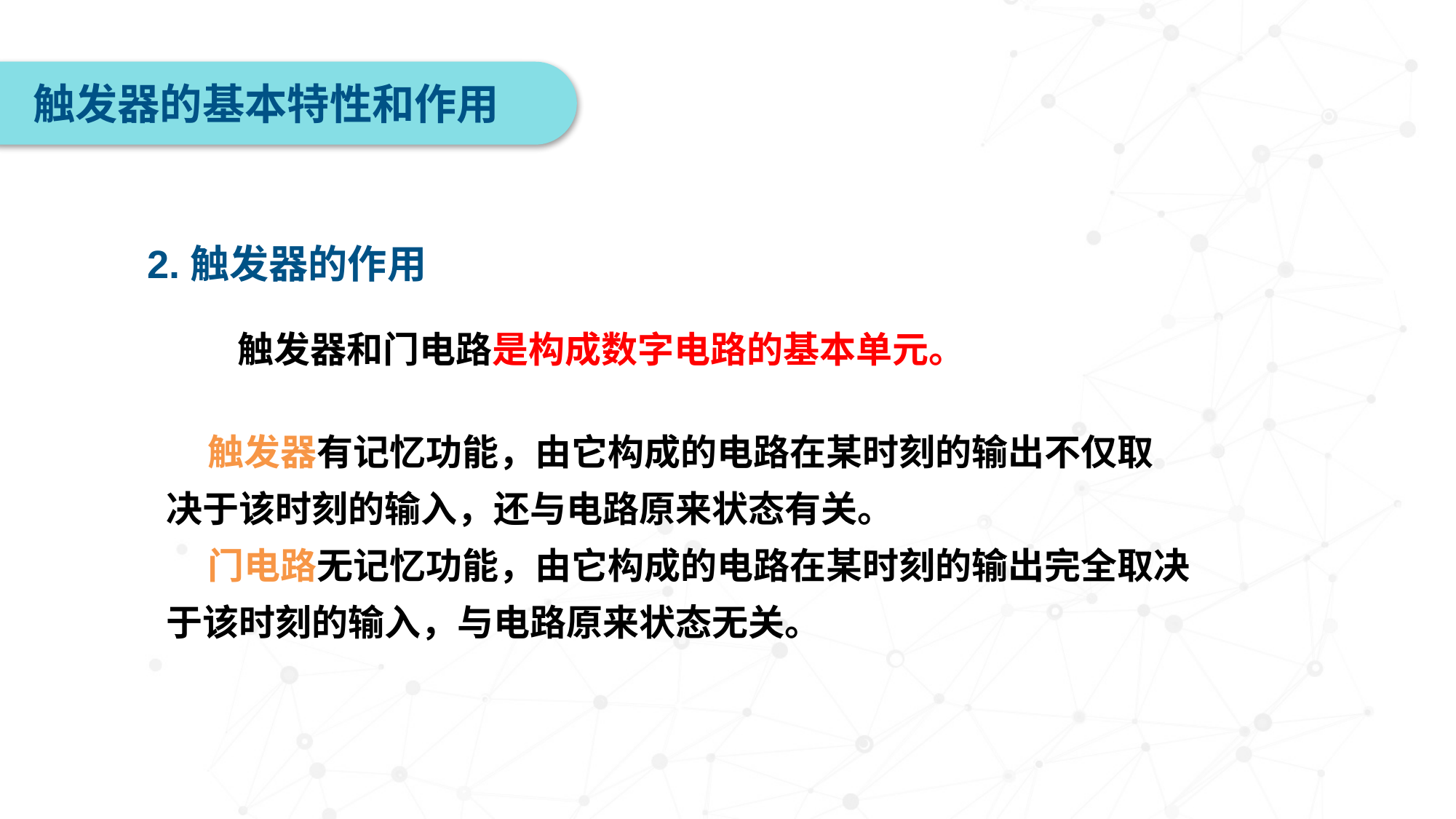

触发器的基本特性和作用
2.触发器的作用
触发器和门电路是构成数字电路的基本单元。
    触发器有记忆功能，由它构成的电路在某时刻的输出不仅取
决于该时刻的输入，还与电路原来状态有关。
    门电路无记忆功能，由它构成的电路在某时刻的输出完全取决于该时刻的输入，与电路原来状态无关。

4